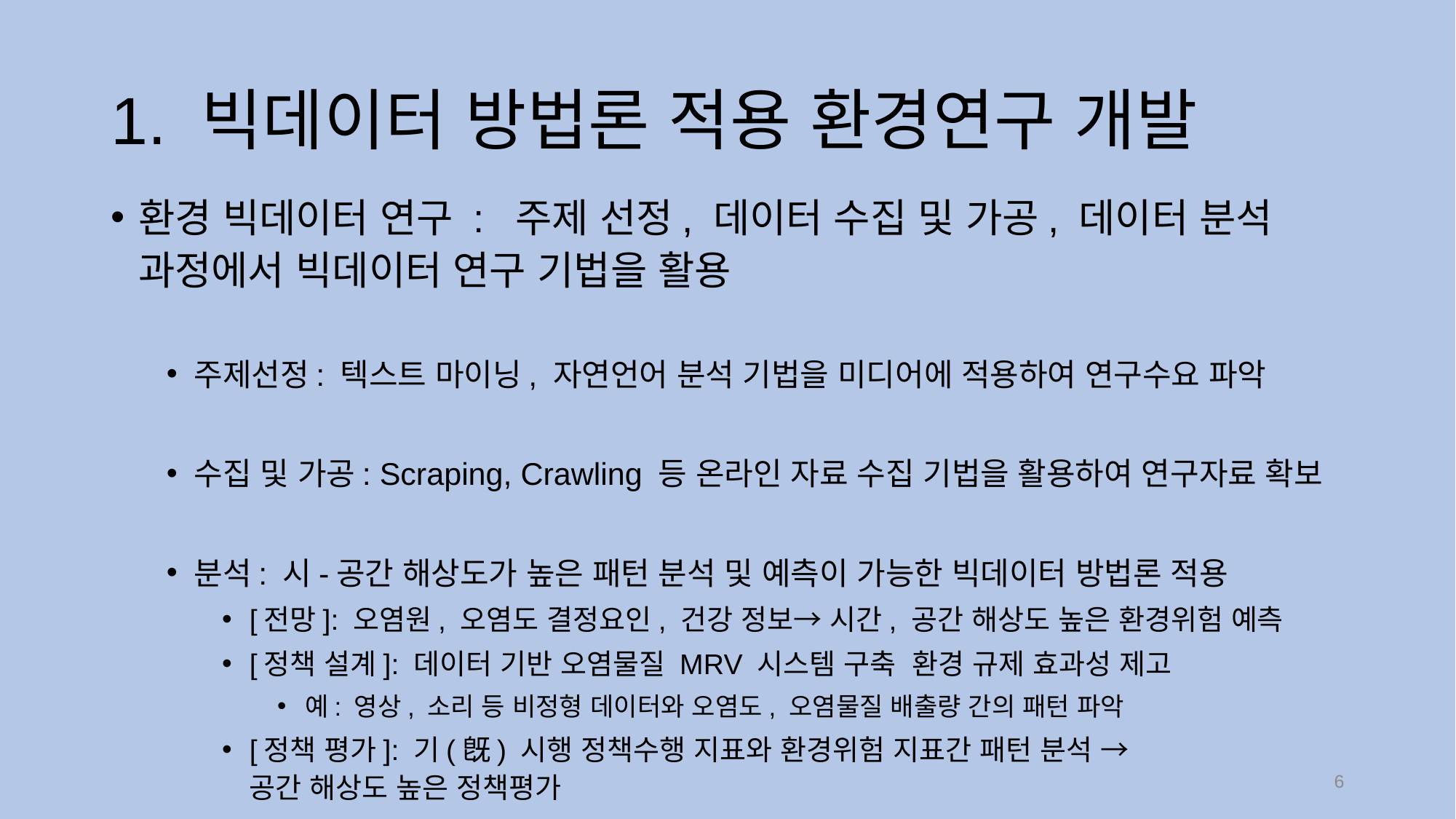

# 1. 빅데이터 방법론 적용 환경연구 개발
환경 빅데이터 연구 :  주제 선정, 데이터 수집 및 가공, 데이터 분석  과정에서 빅데이터 연구 기법을 활용

주제선정: 텍스트 마이닝, 자연언어 분석 기법을 미디어에 적용하여 연구수요 파악

수집 및 가공: Scraping, Crawling 등 온라인 자료 수집 기법을 활용하여 연구자료 확보

분석: 시-공간 해상도가 높은 패턴 분석 및 예측이 가능한 빅데이터 방법론 적용
[전망]: 오염원, 오염도 결정요인, 건강 정보→ 시간, 공간 해상도 높은 환경위험 예측
[정책 설계]: 데이터 기반 오염물질 MRV 시스템 구축  환경 규제 효과성 제고
예: 영상, 소리 등 비정형 데이터와 오염도, 오염물질 배출량 간의 패턴 파악
[정책 평가]: 기(旣) 시행 정책수행 지표와 환경위험 지표간 패턴 분석 →
공간 해상도 높은 정책평가
6